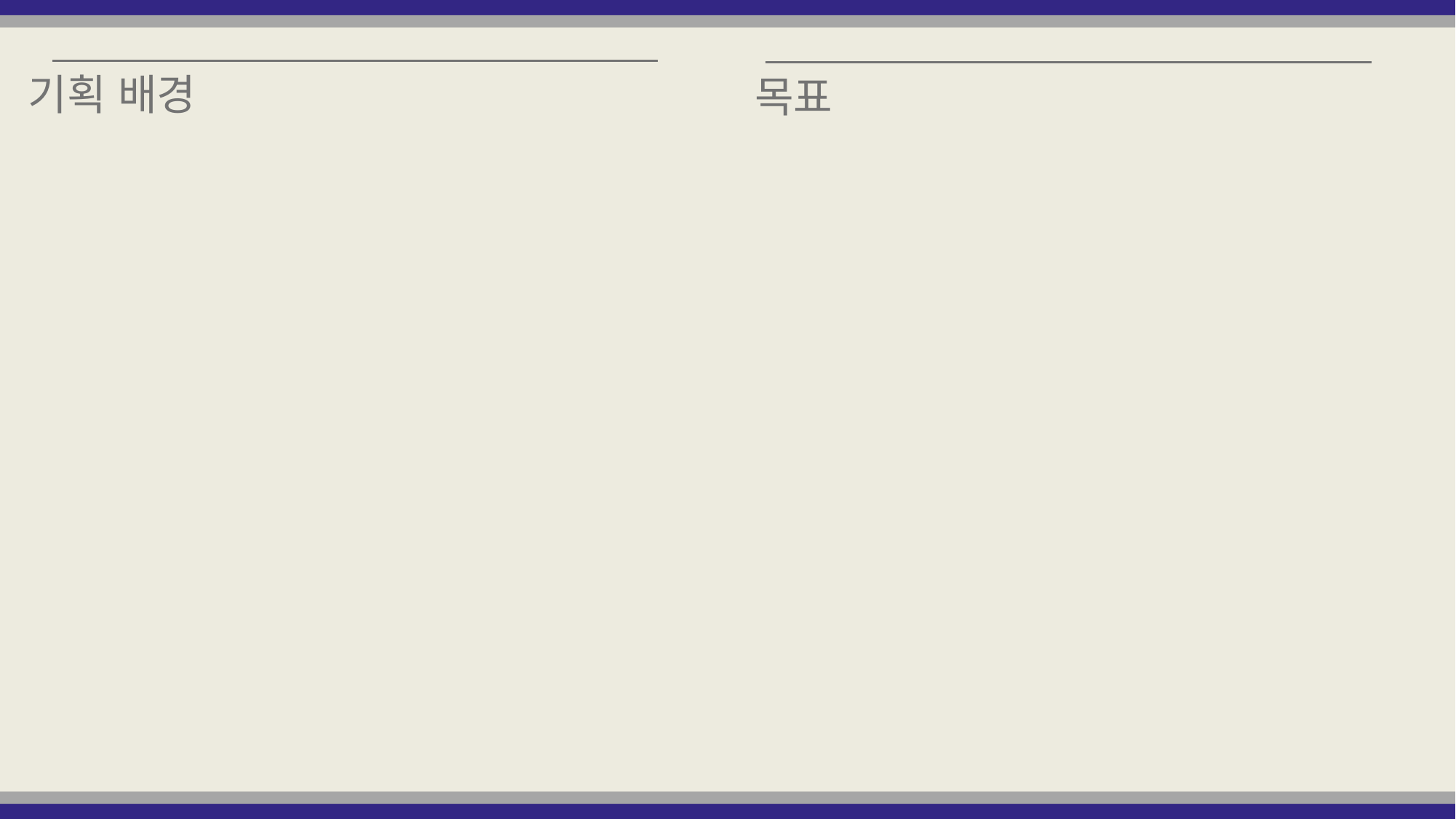

C. 기획 배경 및 목표 (추가 내용 중심으로)
기획 배경
목표